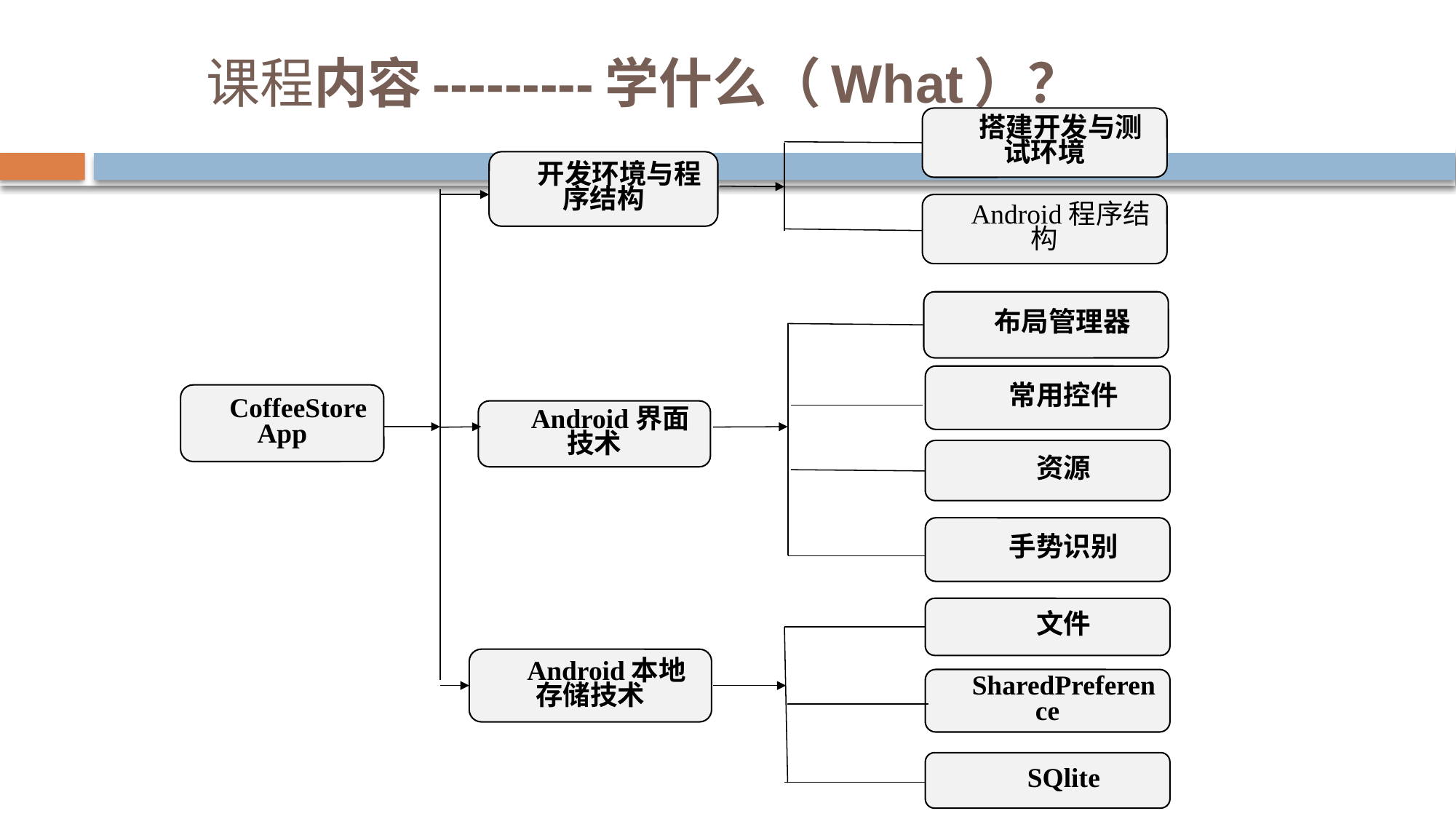

# 课程内容---------学什么（What）？
搭建开发与测试环境
开发环境与程序结构
Android程序结构
布局管理器
常用控件
CoffeeStore App
Android界面技术
资源
手势识别
文件
Android本地存储技术
SharedPreference
SQlite